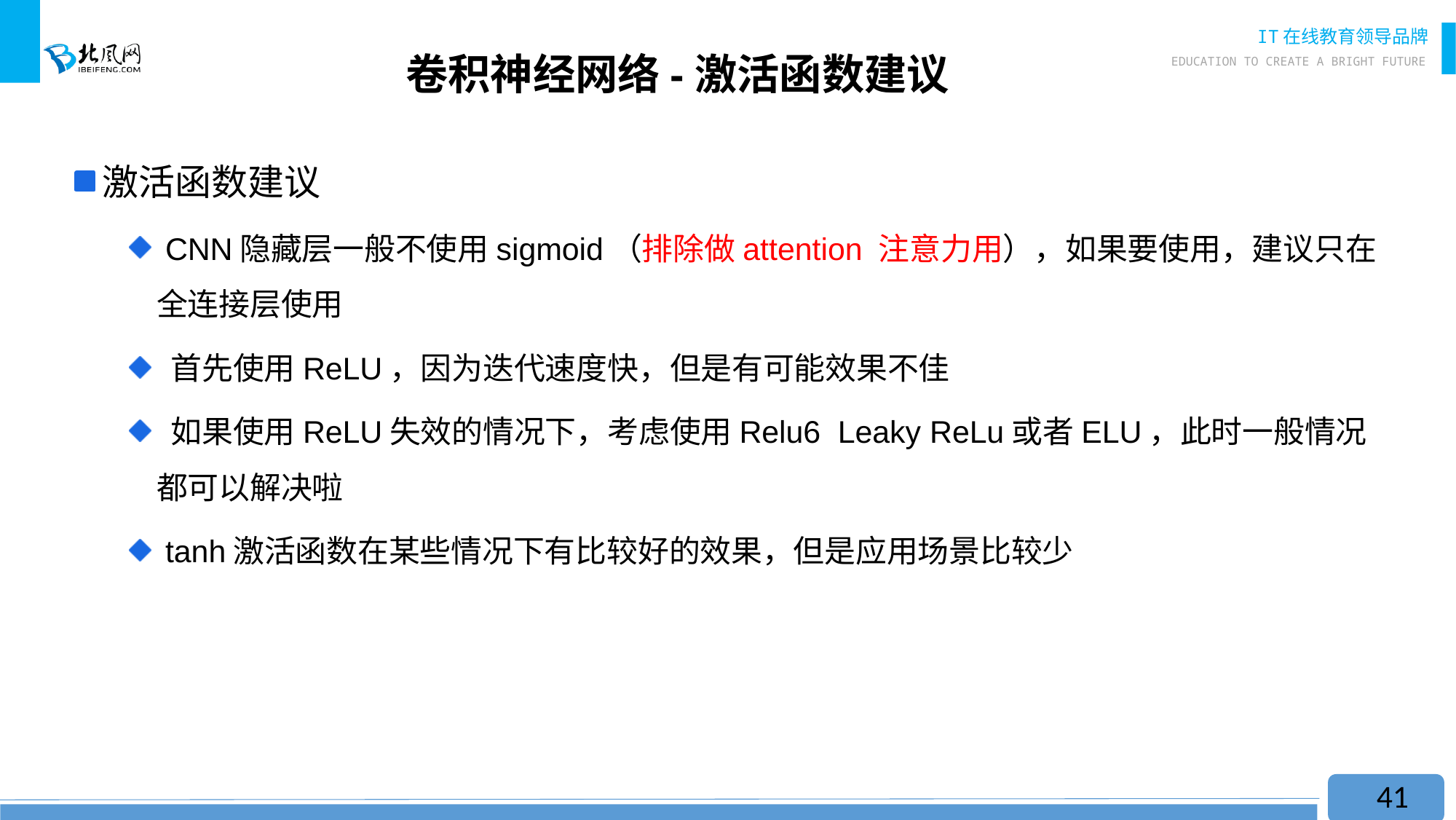

# 卷积神经网络-激活函数建议
激活函数建议
 CNN隐藏层一般不使用sigmoid（排除做attention 注意力用），如果要使用，建议只在全连接层使用
 首先使用ReLU，因为迭代速度快，但是有可能效果不佳
 如果使用ReLU失效的情况下，考虑使用Relu6  Leaky ReLu或者ELU，此时一般情况都可以解决啦
 tanh激活函数在某些情况下有比较好的效果，但是应用场景比较少